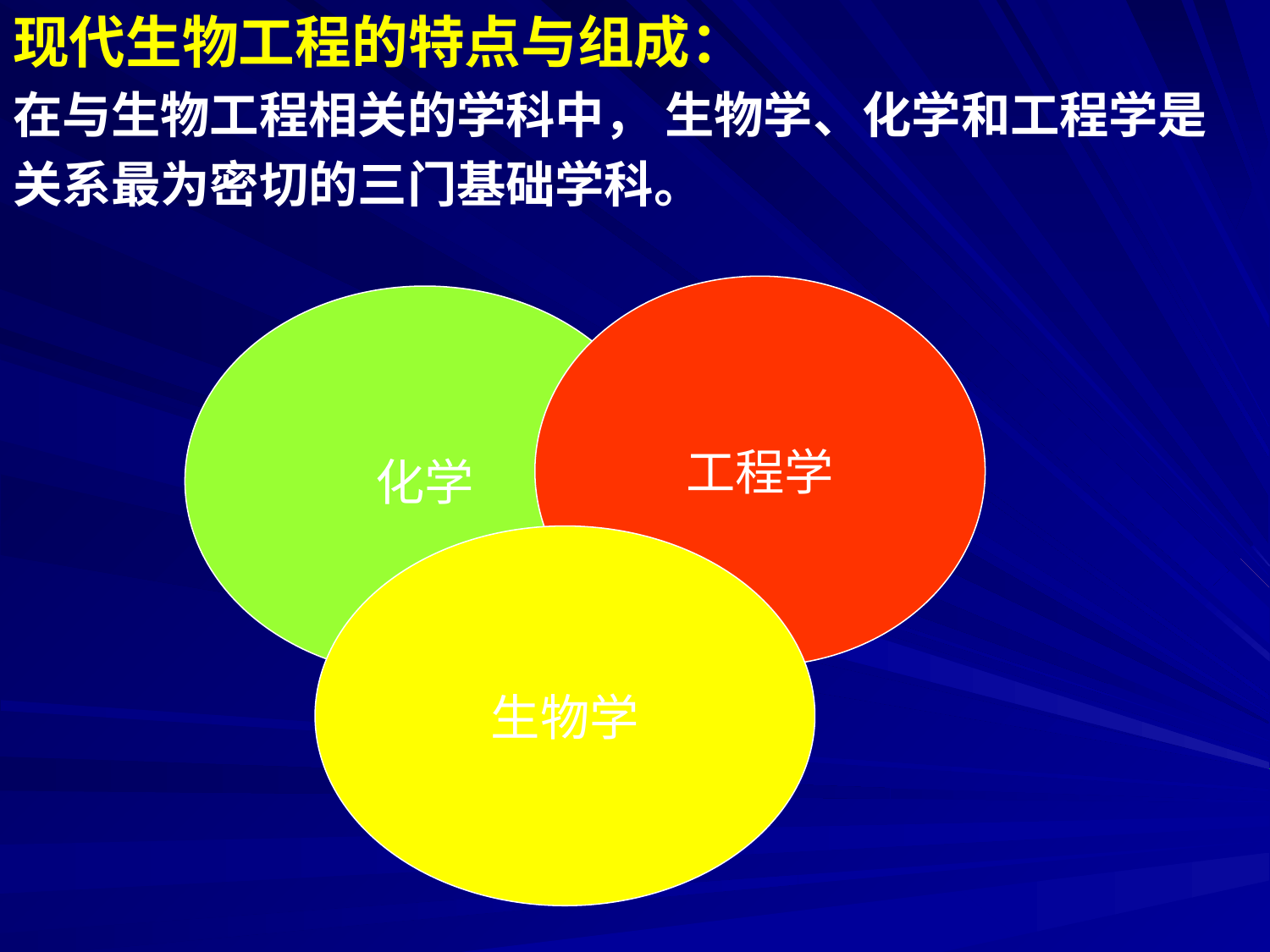

现代生物工程的特点与组成：
在与生物工程相关的学科中， 生物学、化学和工程学是
关系最为密切的三门基础学科。
工程学
化学
生物学